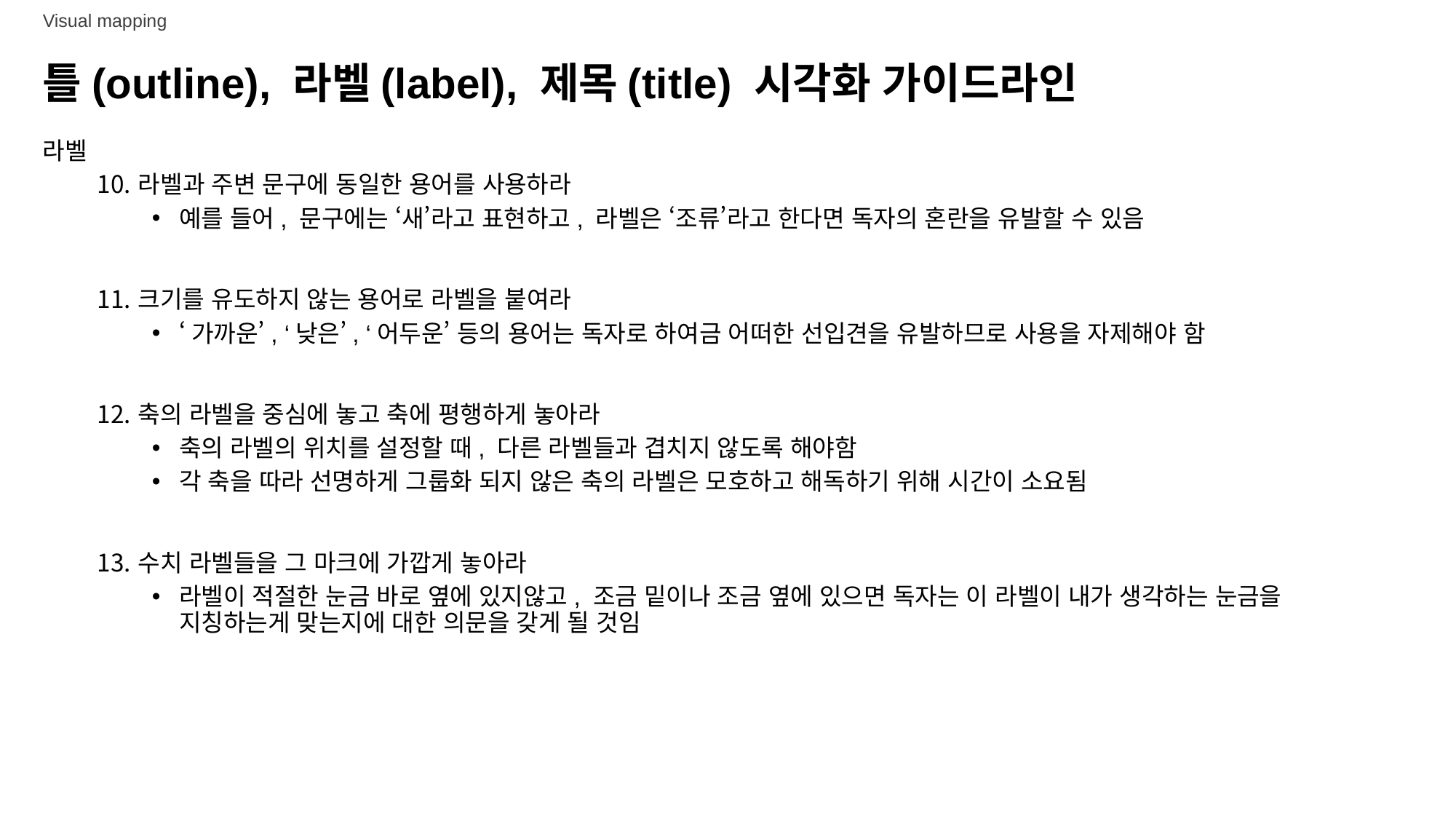

Visual mapping
# 틀(outline), 라벨(label), 제목(title) 시각화 가이드라인
라벨
라벨과 주변 문구에 동일한 용어를 사용하라
예를 들어, 문구에는 ‘새’라고 표현하고, 라벨은 ‘조류’라고 한다면 독자의 혼란을 유발할 수 있음

크기를 유도하지 않는 용어로 라벨을 붙여라
‘가까운’, ‘낮은’, ‘어두운’ 등의 용어는 독자로 하여금 어떠한 선입견을 유발하므로 사용을 자제해야 함

축의 라벨을 중심에 놓고 축에 평행하게 놓아라
축의 라벨의 위치를 설정할 때, 다른 라벨들과 겹치지 않도록 해야함
각 축을 따라 선명하게 그룹화 되지 않은 축의 라벨은 모호하고 해독하기 위해 시간이 소요됨

수치 라벨들을 그 마크에 가깝게 놓아라
라벨이 적절한 눈금 바로 옆에 있지않고, 조금 밑이나 조금 옆에 있으면 독자는 이 라벨이 내가 생각하는 눈금을   지칭하는게 맞는지에 대한 의문을 갖게 될 것임